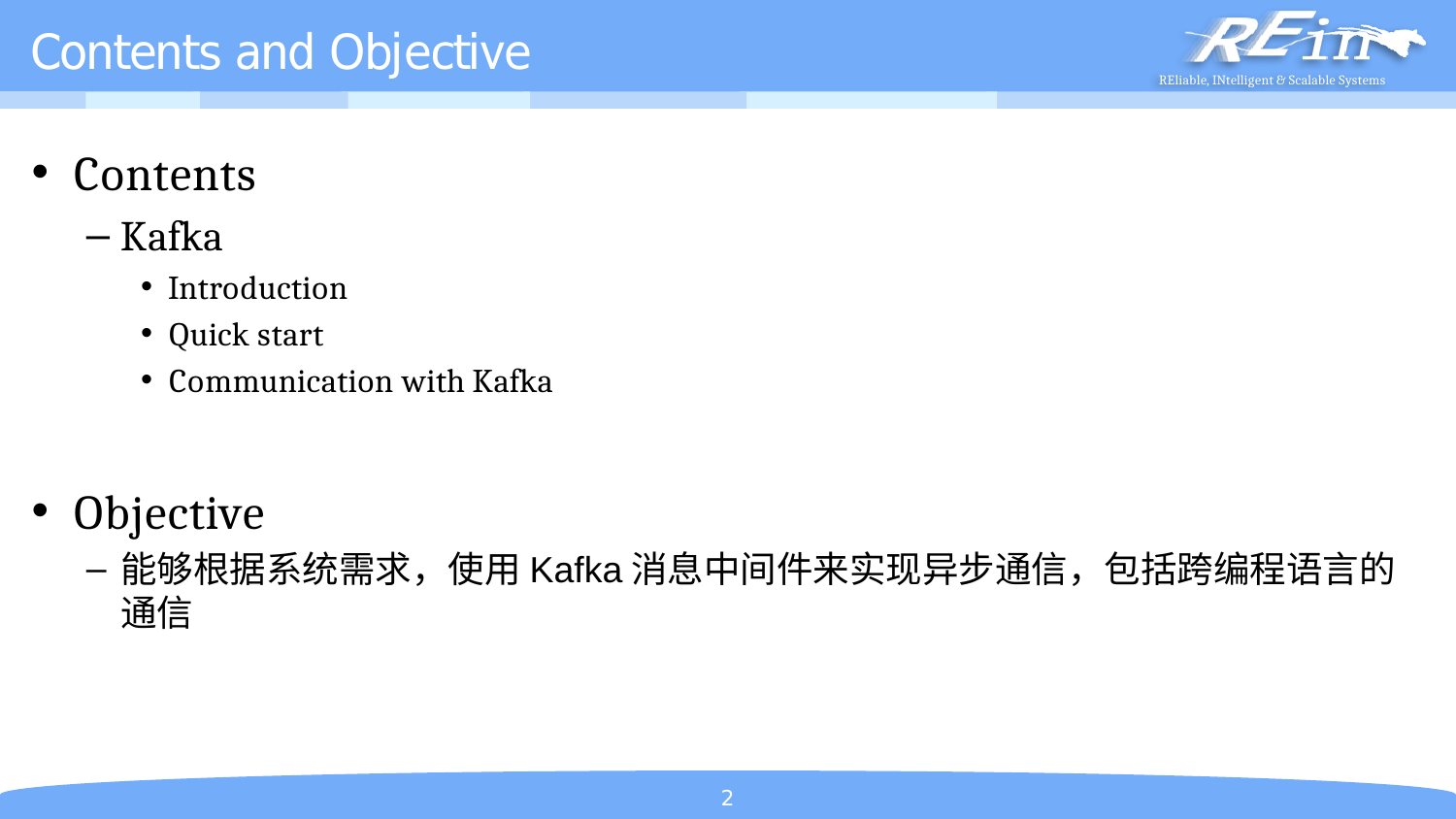

# Contents and Objective
Contents
Kafka
Introduction
Quick start
Communication with Kafka

Objective
能够根据系统需求，使用Kafka消息中间件来实现异步通信，包括跨编程语言的通信
2